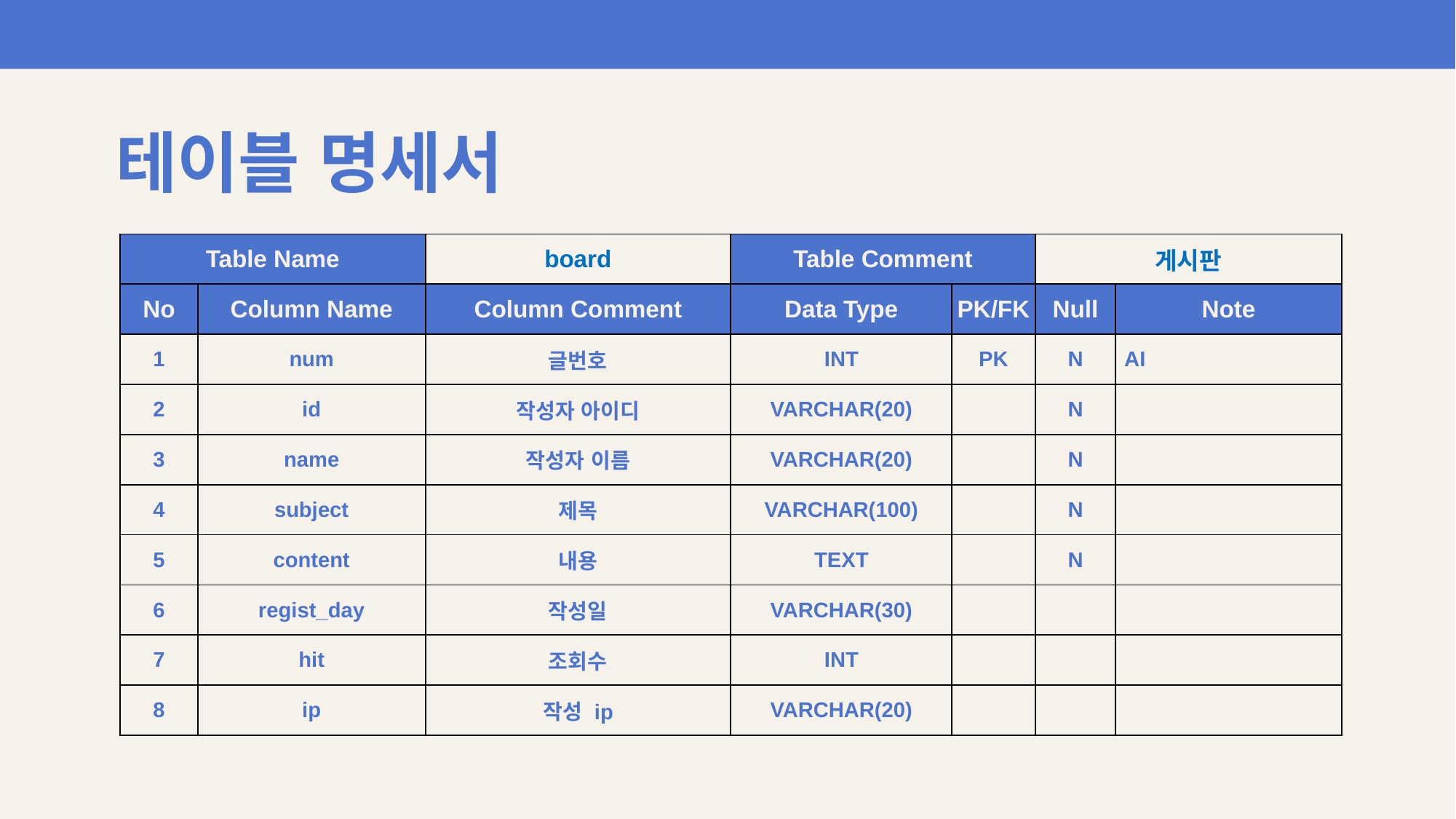

테이블 명세서
| Table Name |  | board | Table Comment |  | 게시판 |  |
| --- | --- | --- | --- | --- | --- | --- |
| No | Column Name | Column Comment | Data Type | PK/FK | Null | Note |
| 1 | num | 글번호 | INT | PK | N | AI |
| 2 | id | 작성자 아이디 | VARCHAR(20) |  | N |  |
| 3 | name | 작성자 이름 | VARCHAR(20) |  | N |  |
| 4 | subject | 제목 | VARCHAR(100) |  | N |  |
| 5 | content | 내용 | TEXT |  | N |  |
| 6 | regist\_day | 작성일 | VARCHAR(30) |  |  |  |
| 7 | hit | 조회수 | INT |  |  |  |
| 8 | ip | 작성 ip | VARCHAR(20) |  |  |  |